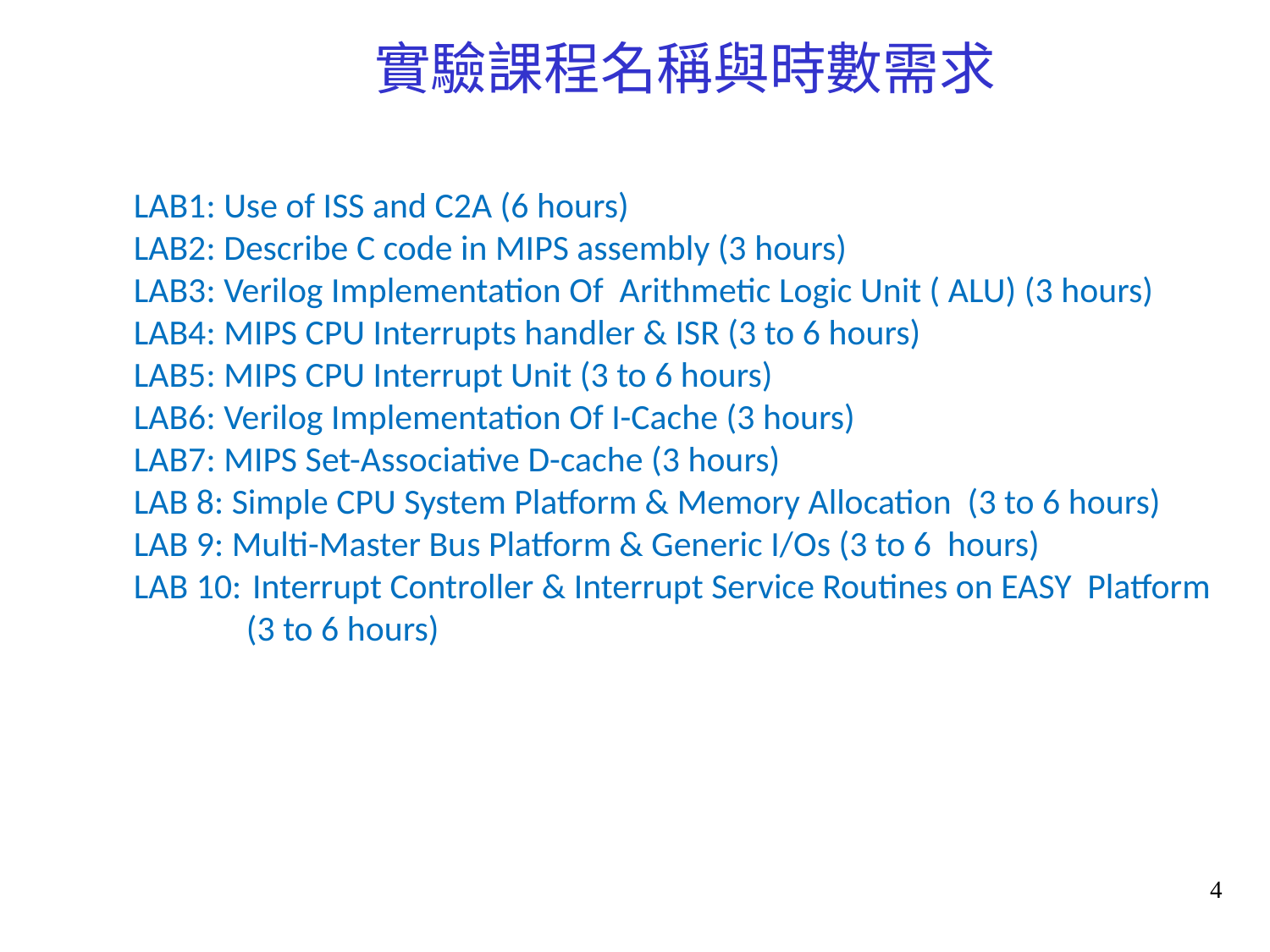

實驗課程名稱與時數需求

LAB1: Use of ISS and C2A (6 hours)
LAB2: Describe C code in MIPS assembly (3 hours)
LAB3: Verilog Implementation Of  Arithmetic Logic Unit ( ALU) (3 hours)
LAB4: MIPS CPU Interrupts handler & ISR (3 to 6 hours)
LAB5: MIPS CPU Interrupt Unit (3 to 6 hours)
LAB6: Verilog Implementation Of I-Cache (3 hours)
LAB7: MIPS Set-Associative D-cache (3 hours)
LAB 8: Simple CPU System Platform & Memory Allocation  (3 to 6 hours)
LAB 9: Multi-Master Bus Platform & Generic I/Os (3 to 6  hours)
LAB 10: Interrupt Controller & Interrupt Service Routines on EASY  Platform
              (3 to 6 hours)

4